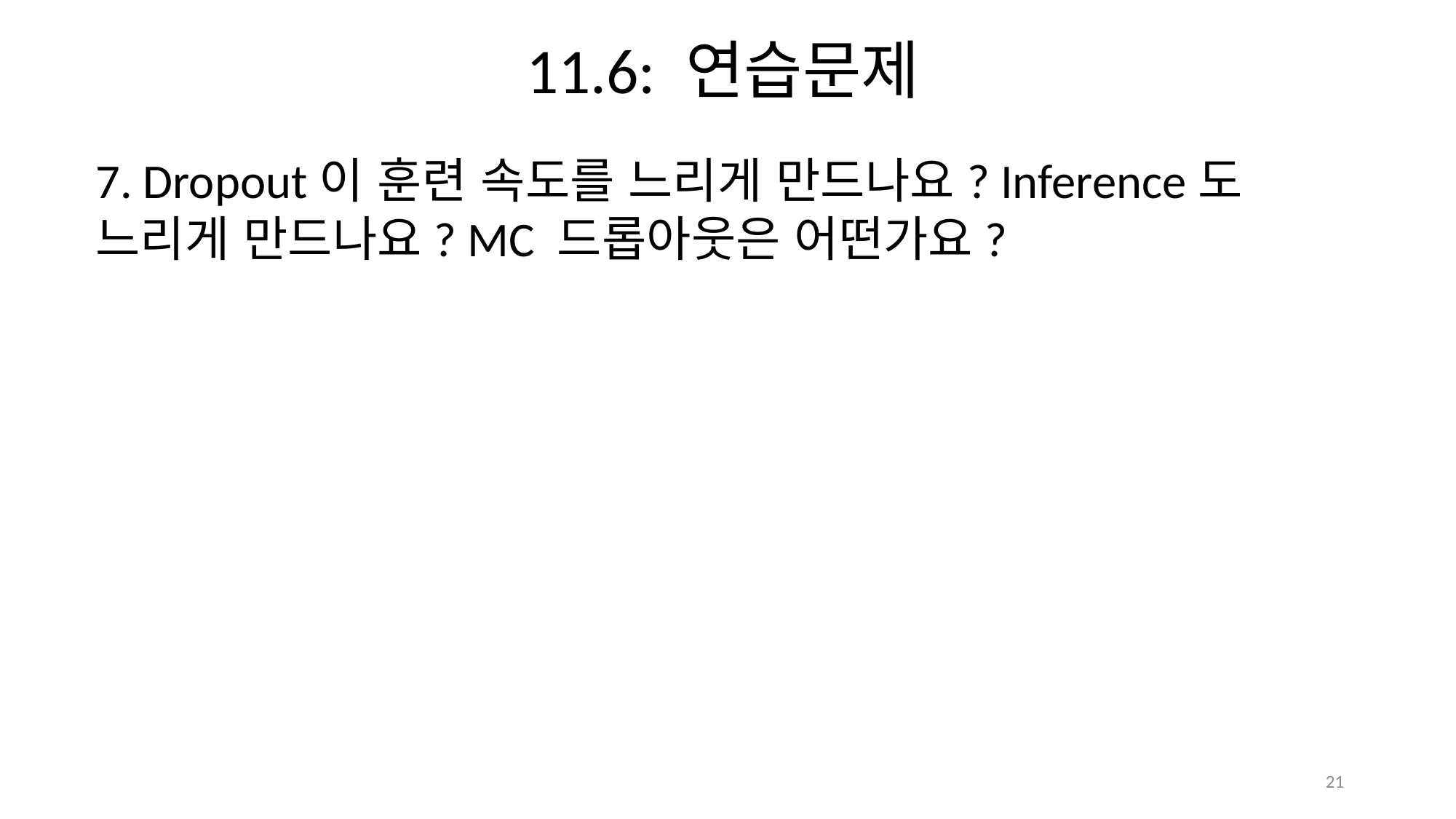

11.6: 연습문제
7. Dropout이 훈련 속도를 느리게 만드나요? Inference도 느리게 만드나요? MC 드롭아웃은 어떤가요?
21